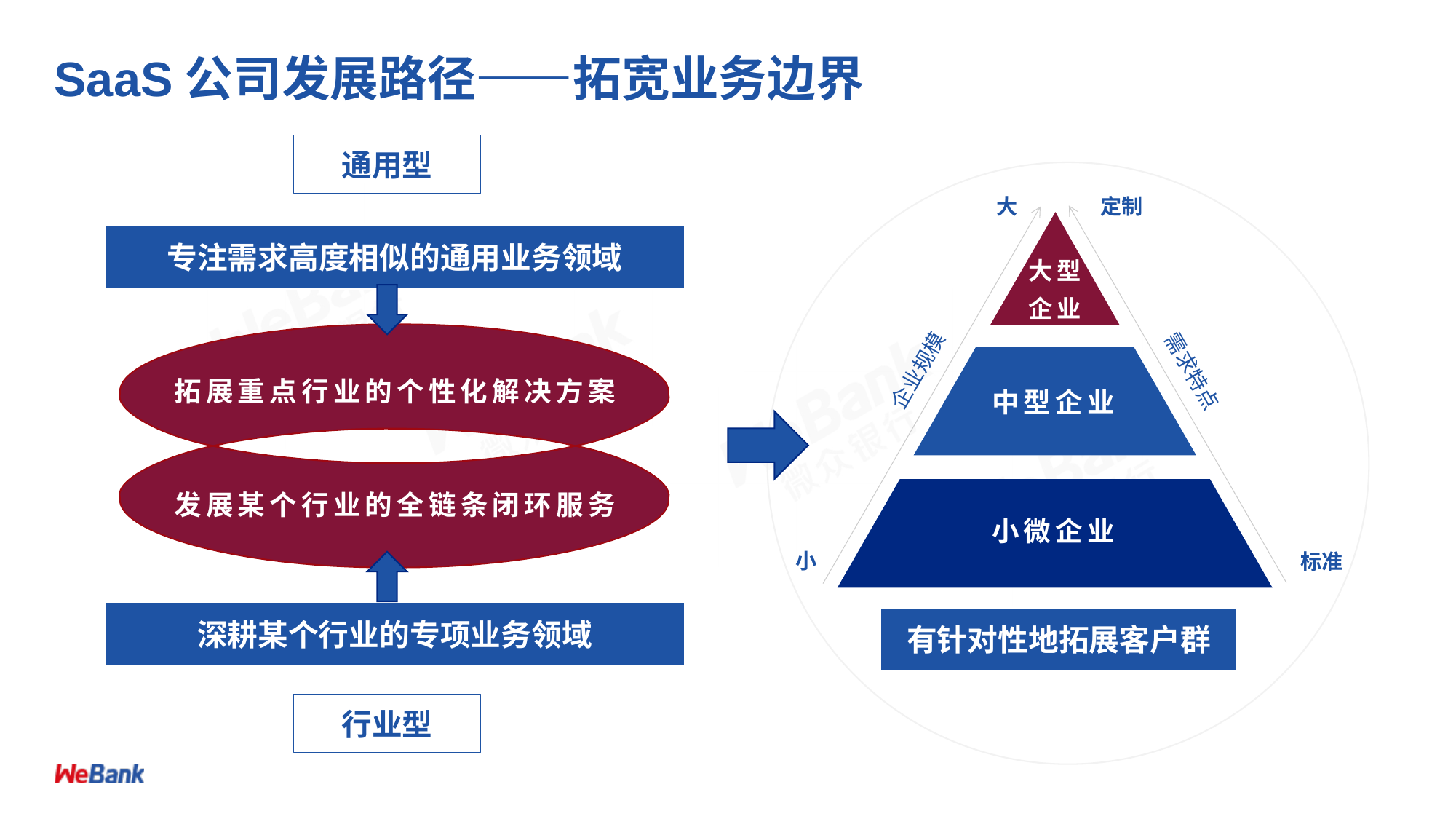

# SaaS公司发展路径——拓宽业务边界
通用型

大
定制

专注需求高度相似的通用业务领域
大型
企业

企业规模
需求特点

拓展重点行业的个性化解决方案
中型企业

发展某个行业的全链条闭环服务

小微企业
小
标准

深耕某个行业的专项业务领域
有针对性地拓展客户群
行业型
17